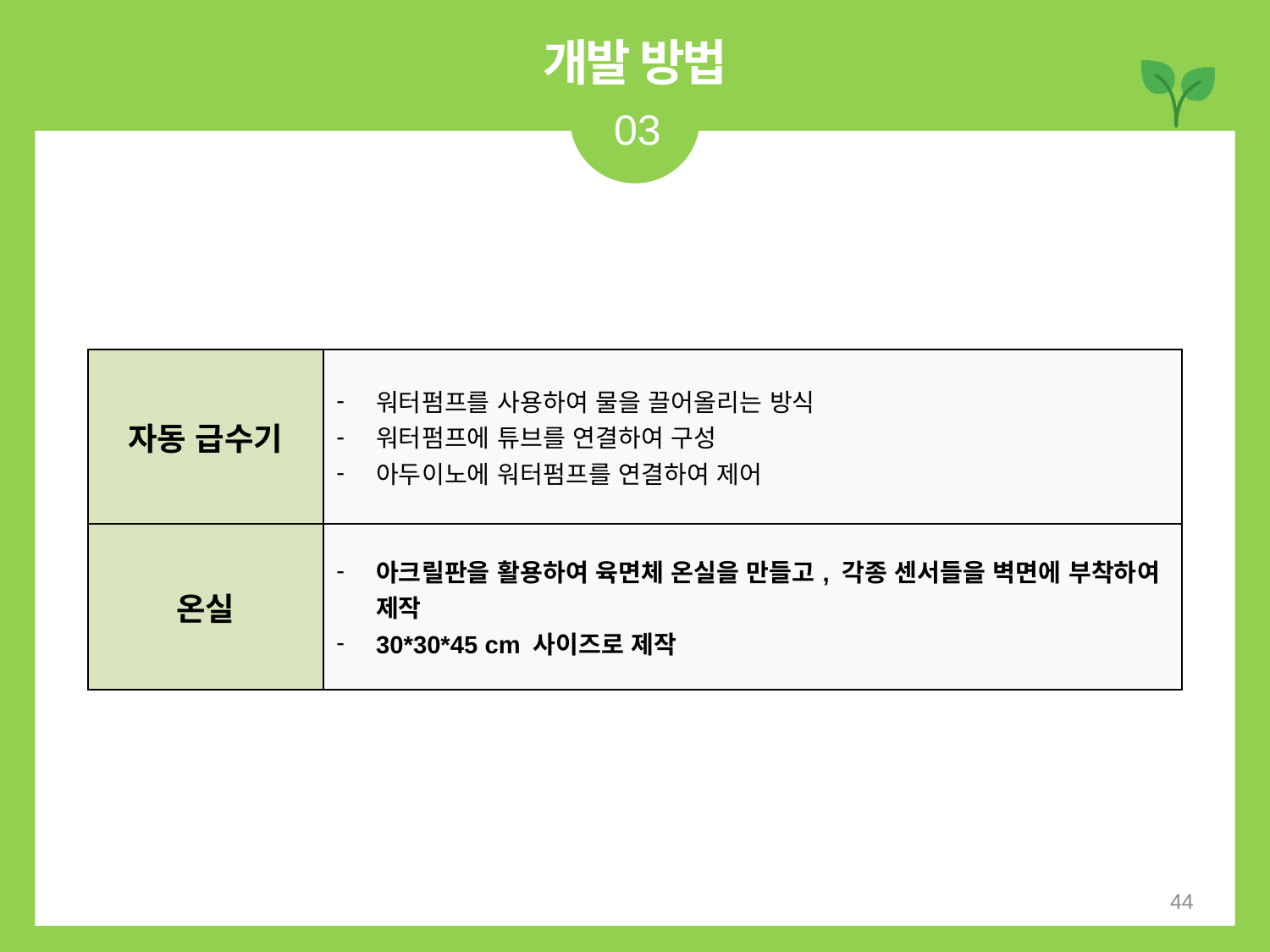

개발 방법

03

| 자동 급수기 | 워터펌프를 사용하여 물을 끌어올리는 방식 워터펌프에 튜브를 연결하여 구성 아두이노에 워터펌프를 연결하여 제어 |
| --- | --- |
| 온실 | 아크릴판을 활용하여 육면체 온실을 만들고, 각종 센서들을 벽면에 부착하여 제작 30\*30\*45 cm 사이즈로 제작 |
44